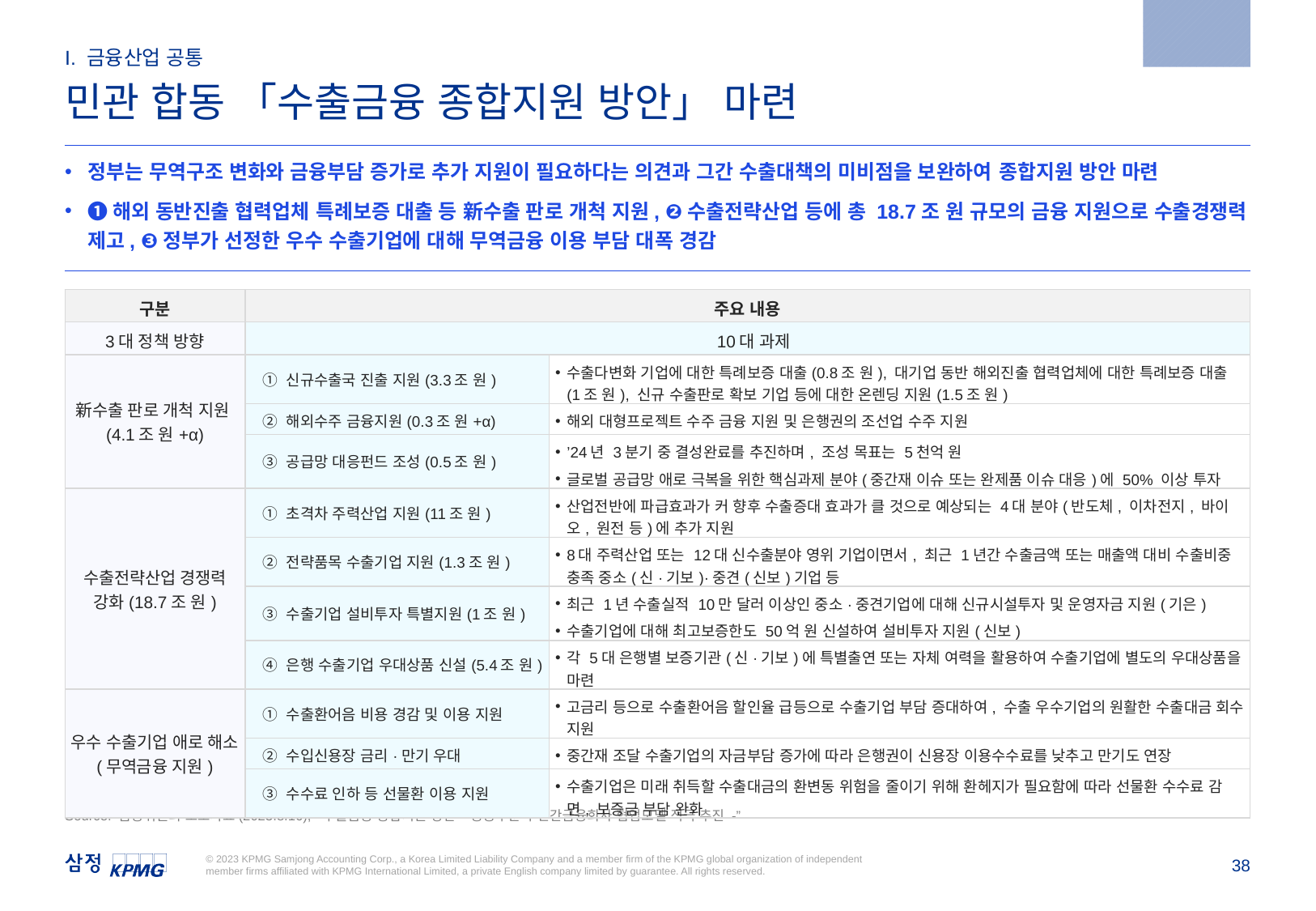

2023.8.16
I. 금융산업 공통
민관 합동 「수출금융 종합지원 방안」 마련
정부는 무역구조 변화와 금융부담 증가로 추가 지원이 필요하다는 의견과 그간 수출대책의 미비점을 보완하여 종합지원 방안 마련
❶해외 동반진출 협력업체 특례보증 대출 등 新수출 판로 개척 지원, ❷수출전략산업 등에 총 18.7조 원 규모의 금융 지원으로 수출경쟁력 제고, ❸정부가 선정한 우수 수출기업에 대해 무역금융 이용 부담 대폭 경감
| 구분 | 주요 내용 |  |
| --- | --- | --- |
| 3대 정책 방향 | 10대 과제 |  |
| 新수출 판로 개척 지원(4.1조 원+α) | ① 신규수출국 진출 지원(3.3조 원) | 수출다변화 기업에 대한 특례보증 대출(0.8조 원), 대기업 동반 해외진출 협력업체에 대한 특례보증 대출(1조 원), 신규 수출판로 확보 기업 등에 대한 온렌딩 지원(1.5조 원) |
|  | ② 해외수주 금융지원(0.3조 원+α) | 해외 대형프로젝트 수주 금융 지원 및 은행권의 조선업 수주 지원 |
|  | ③ 공급망 대응펀드 조성(0.5조 원) | ’24년 3분기 중 결성완료를 추진하며, 조성 목표는 5천억 원 글로벌 공급망 애로 극복을 위한 핵심과제 분야(중간재 이슈 또는 완제품 이슈 대응)에 50% 이상 투자 |
| 수출전략산업 경쟁력 강화(18.7조 원) | ① 초격차 주력산업 지원(11조 원) | 산업전반에 파급효과가 커 향후 수출증대 효과가 클 것으로 예상되는 4대 분야(반도체, 이차전지, 바이오, 원전 등)에 추가 지원 |
|  | ② 전략품목 수출기업 지원(1.3조 원) | 8대 주력산업 또는 12대 신수출분야 영위 기업이면서, 최근 1년간 수출금액 또는 매출액 대비 수출비중 충족 중소(신·기보)·중견(신보)기업 등 |
|  | ③ 수출기업 설비투자 특별지원(1조 원) | 최근 1년 수출실적 10만 달러 이상인 중소·중견기업에 대해 신규시설투자 및 운영자금 지원(기은) 수출기업에 대해 최고보증한도 50억 원 신설하여 설비투자 지원(신보) |
|  | ④ 은행 수출기업 우대상품 신설(5.4조 원) | 각 5대 은행별 보증기관(신·기보)에 특별출연 또는 자체 여력을 활용하여 수출기업에 별도의 우대상품을 마련 |
| 우수 수출기업 애로 해소(무역금융 지원) | ① 수출환어음 비용 경감 및 이용 지원 | 고금리 등으로 수출환어음 할인율 급등으로 수출기업 부담 증대하여, 수출 우수기업의 원활한 수출대금 회수 지원 |
|  | ② 수입신용장 금리·만기 우대 | 중간재 조달 수출기업의 자금부담 증가에 따라 은행권이 신용장 이용수수료를 낮추고 만기도 연장 |
|  | ③ 수수료 인하 등 선물환 이용 지원 | 수출기업은 미래 취득할 수출대금의 환변동 위험을 줄이기 위해 환헤지가 필요함에 따라 선물환 수수료 감면, 보증금 부담 완화 |
Source: 금융위원회 보도자료(2023.8.16), “수출금융 종합지원 방안 – 공공부문과 민간금융회사 협업모델 적극 추진 -”